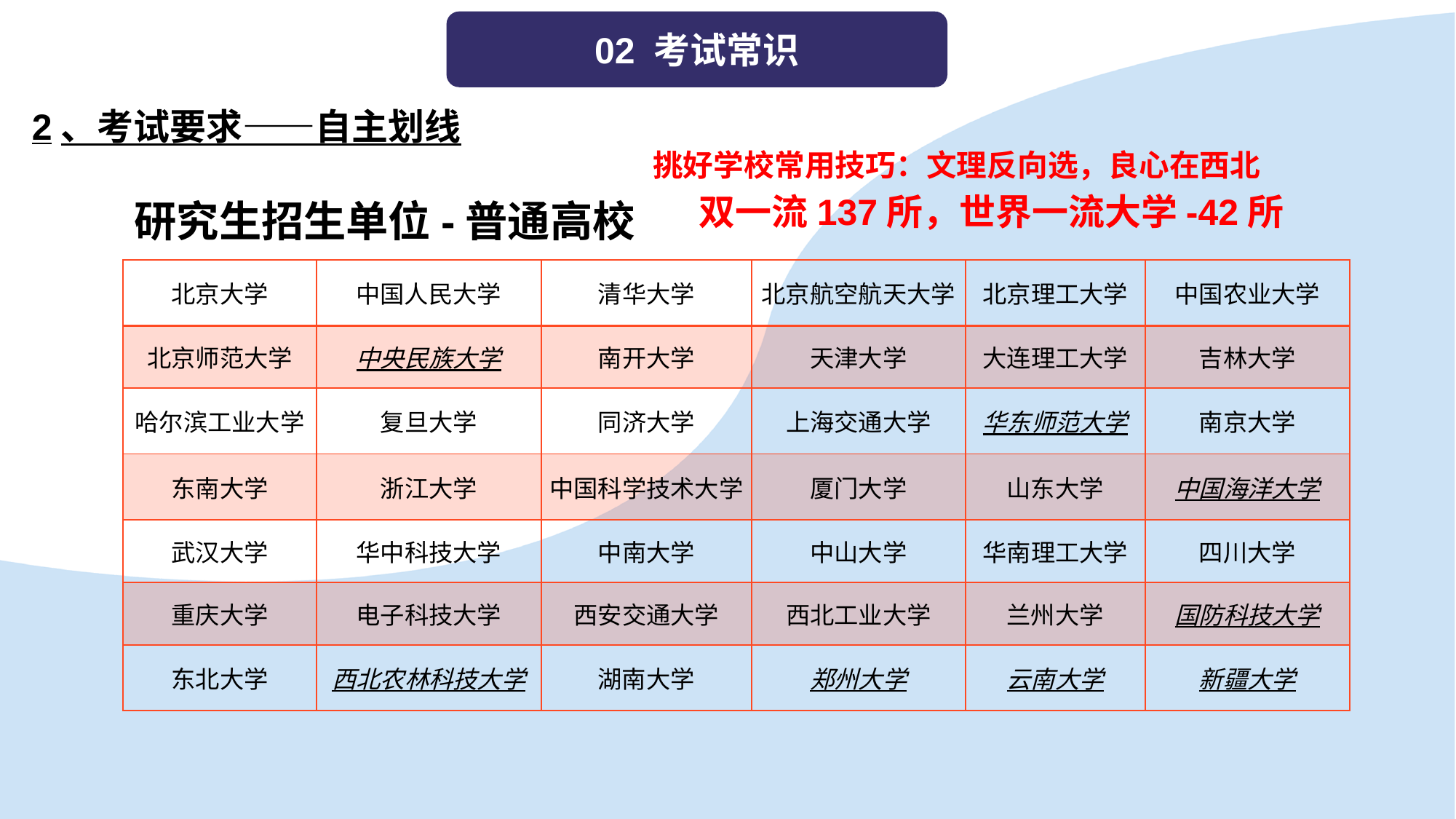

02 考试常识
2、考试要求——自主划线
                         挑好学校常用技巧：文理反向选，良心在西北
双一流137所，世界一流大学-42所
研究生招生单位-普通高校
| 北京大学 | 中国人民大学 | 清华大学 | 北京航空航天大学 | 北京理工大学 | 中国农业大学 |
| --- | --- | --- | --- | --- | --- |
| 北京师范大学 | 中央民族大学 | 南开大学 | 天津大学 | 大连理工大学 | 吉林大学 |
| 哈尔滨工业大学 | 复旦大学 | 同济大学 | 上海交通大学 | 华东师范大学 | 南京大学 |
| 东南大学 | 浙江大学 | 中国科学技术大学 | 厦门大学 | 山东大学 | 中国海洋大学 |
| 武汉大学 | 华中科技大学 | 中南大学 | 中山大学 | 华南理工大学 | 四川大学 |
| 重庆大学 | 电子科技大学 | 西安交通大学 | 西北工业大学 | 兰州大学 | 国防科技大学 |
| 东北大学 | 西北农林科技大学 | 湖南大学 | 郑州大学 | 云南大学 | 新疆大学 |